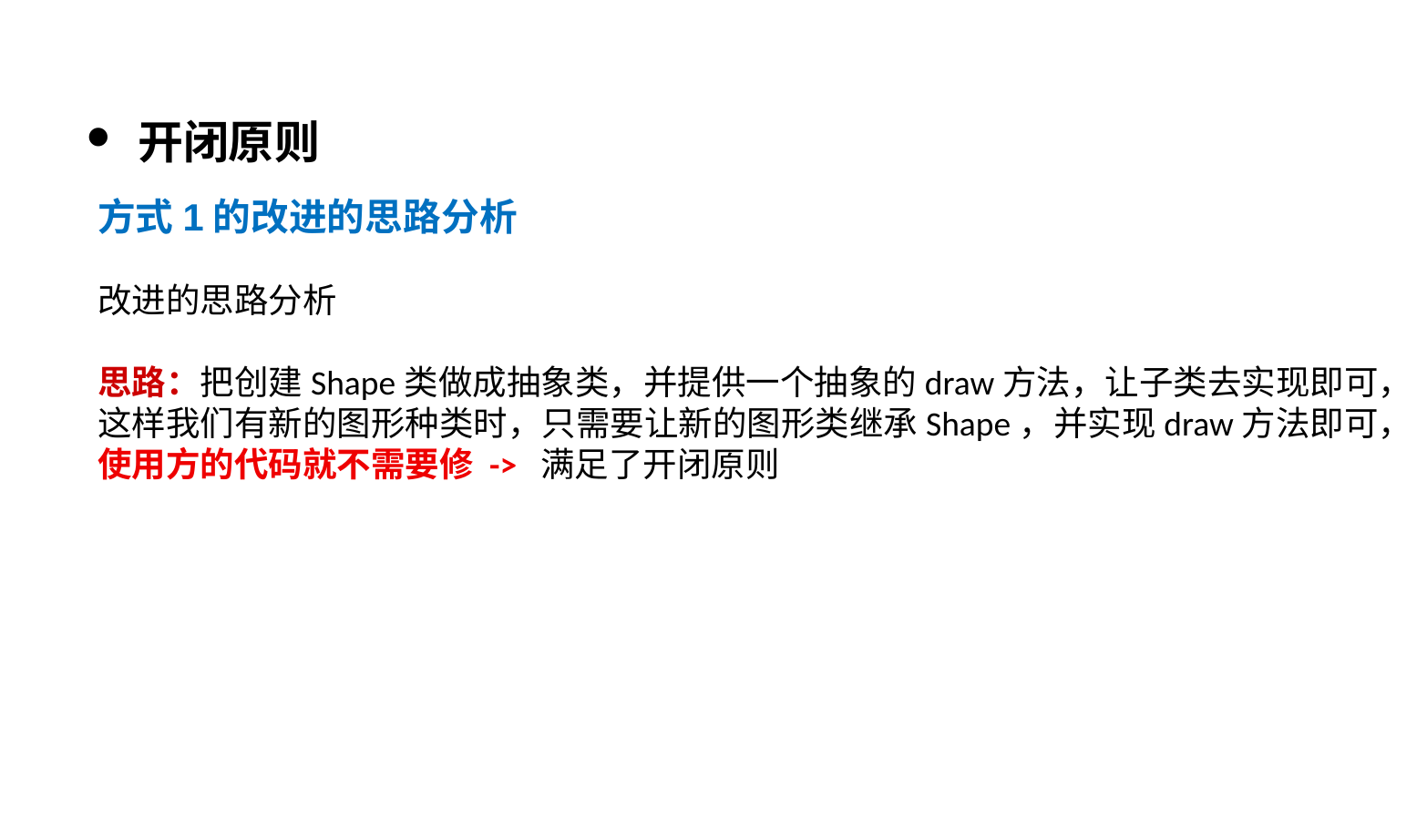

开闭原则

方式1的改进的思路分析

改进的思路分析
思路：把创建Shape类做成抽象类，并提供一个抽象的draw方法，让子类去实现即可，这样我们有新的图形种类时，只需要让新的图形类继承Shape，并实现draw方法即可，使用方的代码就不需要修 ->  满足了开闭原则